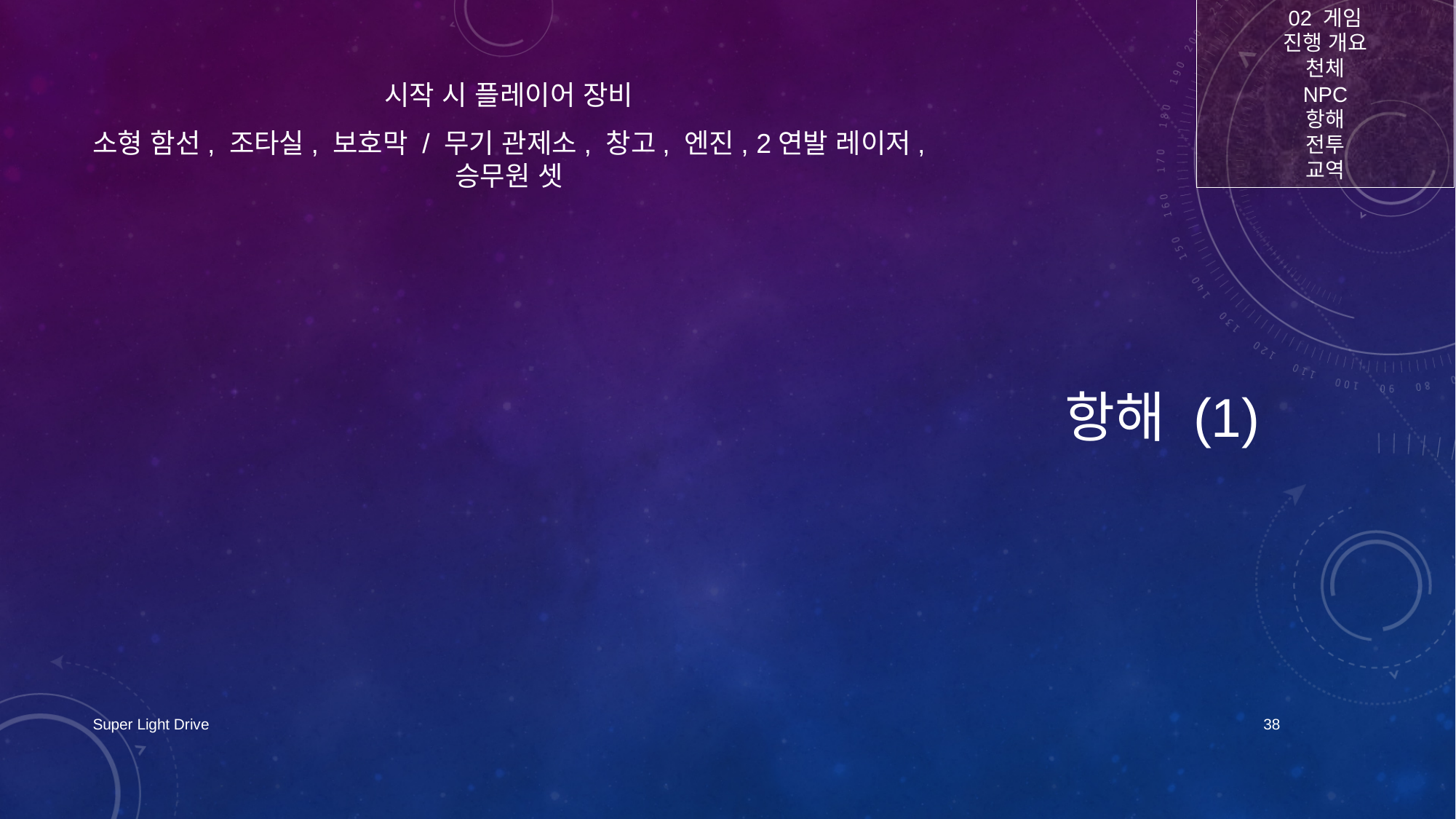

02 게임
진행 개요
천체
NPC
항해
전투
교역
# 항해 (1)
시작 시 플레이어 장비
소형 함선, 조타실, 보호막 / 무기 관제소, 창고, 엔진, 2연발 레이저, 승무원 셋
Super Light Drive
38